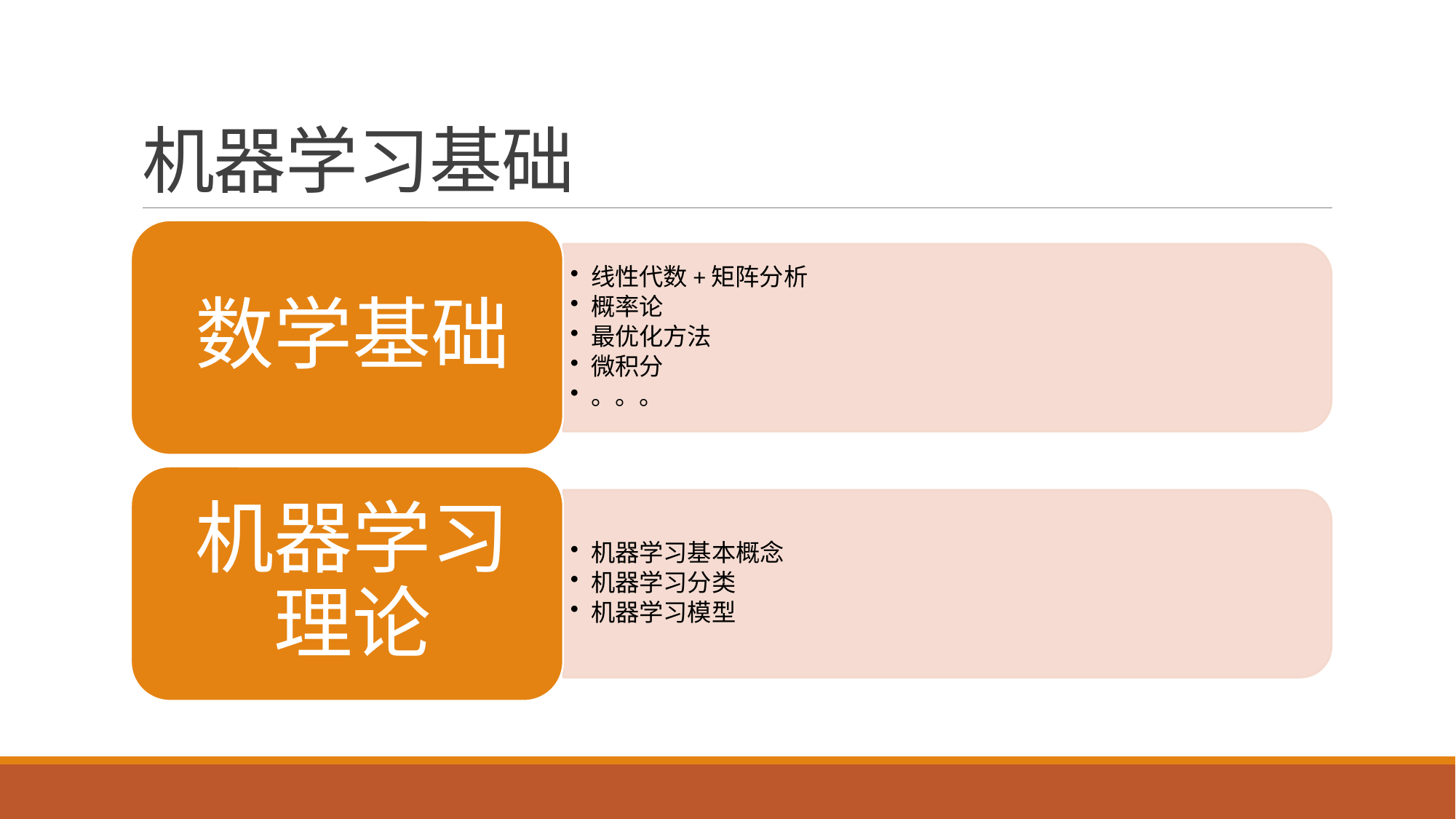

# 机器学习基础
线性代数+矩阵分析
概率论
最优化方法
微积分
。。。
数学基础
机器学习基本概念
机器学习分类
机器学习模型
机器学习理论